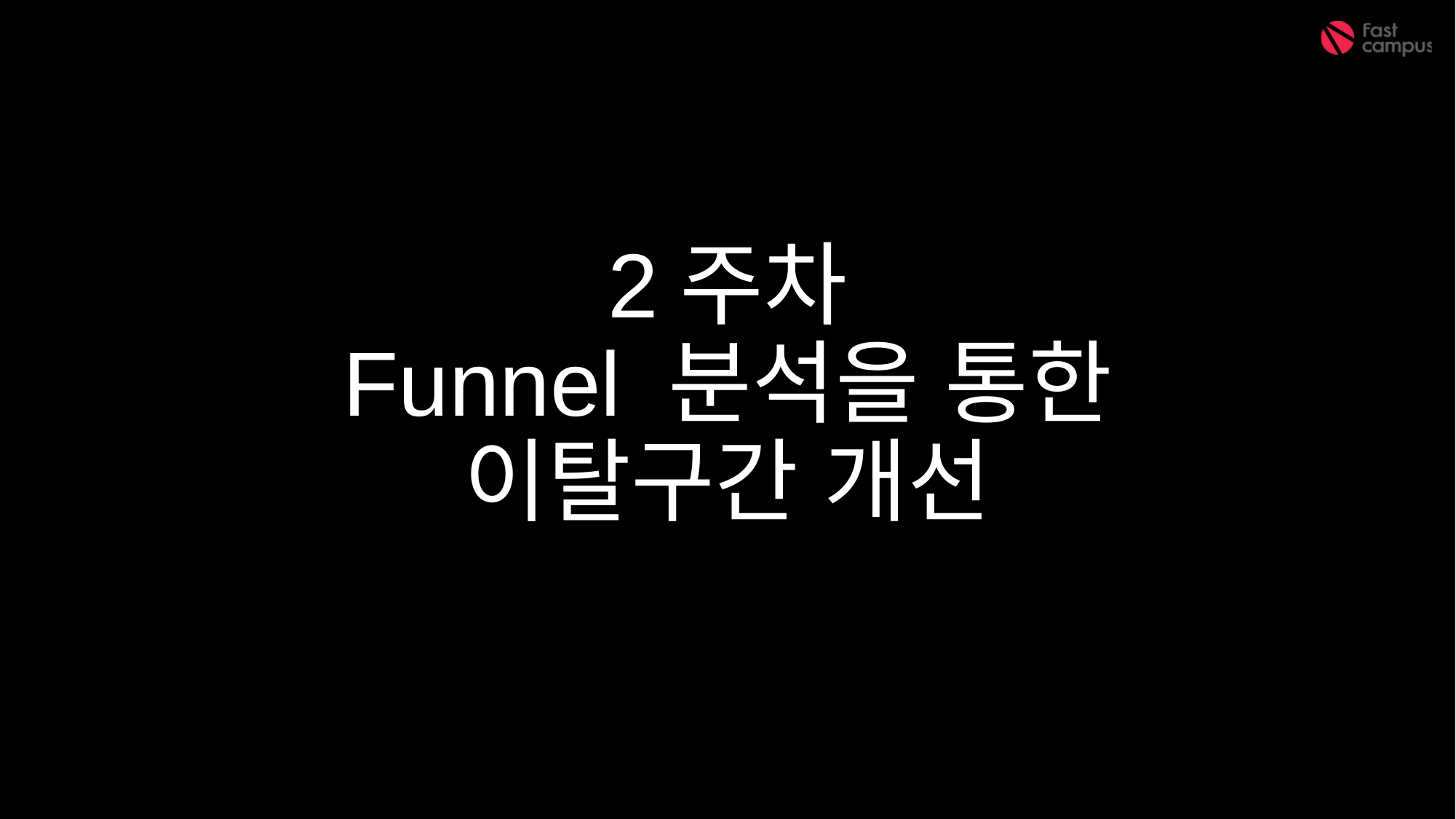

# 2주차 Funnel 분석을 통한 이탈구간 개선